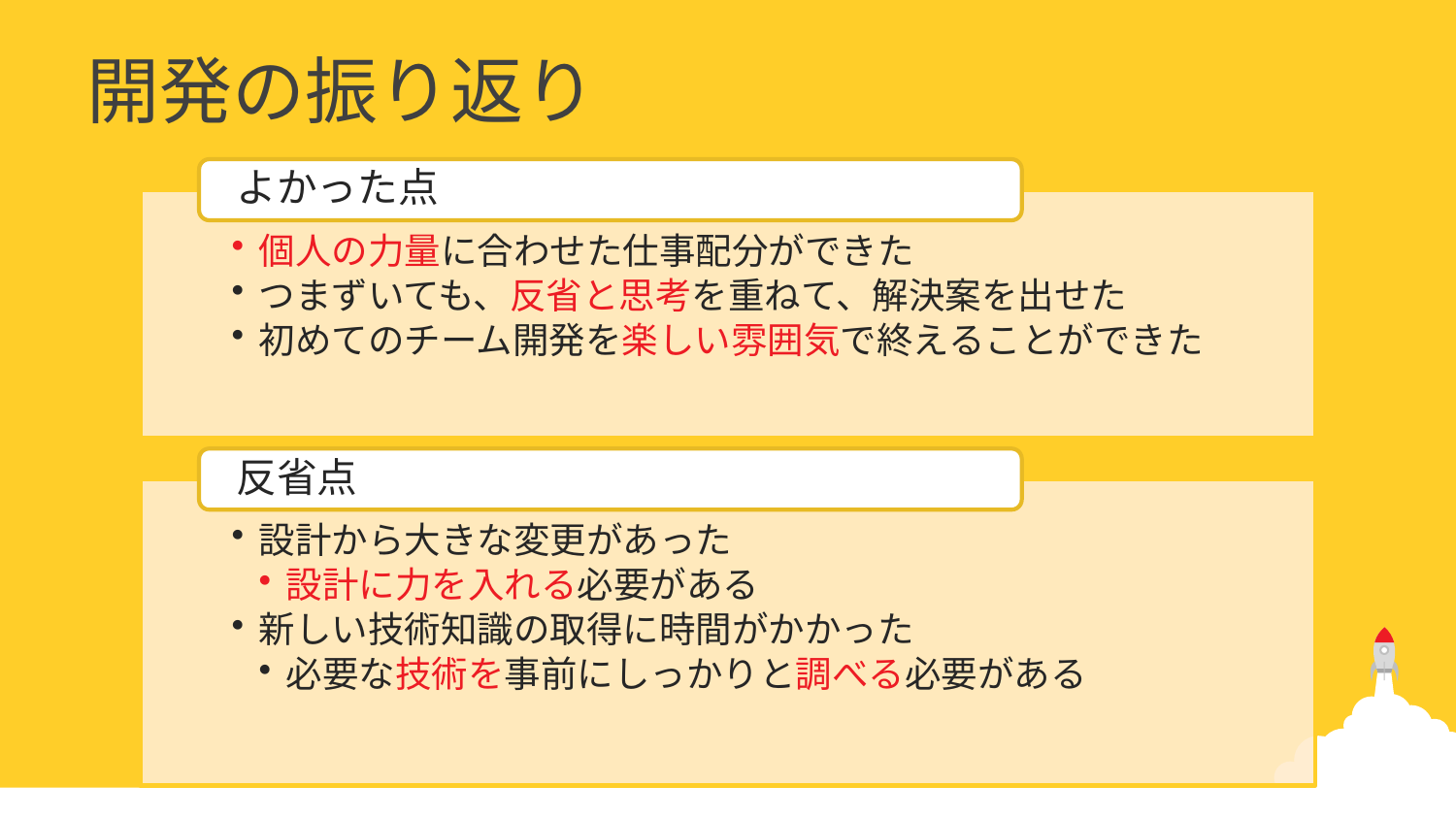

開発の振り返り
個人の力量に合わせた仕事配分ができた
つまずいても、反省と思考を重ねて、解決案を出せた
初めてのチーム開発を楽しい雰囲気で終えることができた
よかった点
設計から大きな変更があった
設計に力を入れる必要がある
新しい技術知識の取得に時間がかかった
必要な技術を事前にしっかりと調べる必要がある
反省点